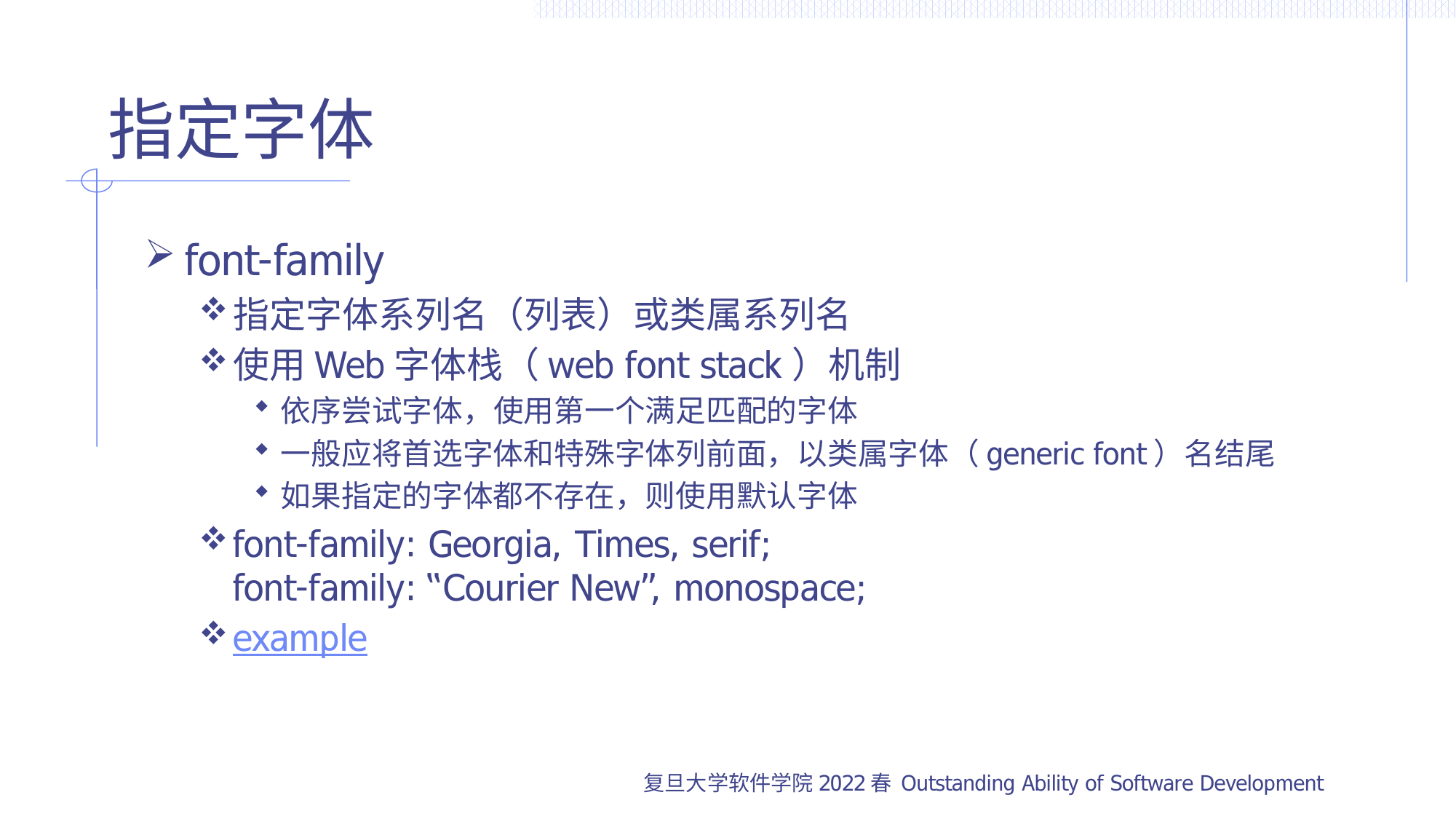

# 指定字体
font-family
指定字体系列名（列表）或类属系列名
使用Web字体栈（web font stack）机制
依序尝试字体，使用第一个满足匹配的字体
一般应将首选字体和特殊字体列前面，以类属字体（generic font）名结尾
如果指定的字体都不存在，则使用默认字体
font-family: Georgia, Times, serif;
font-family: “Courier New”, monospace;
example